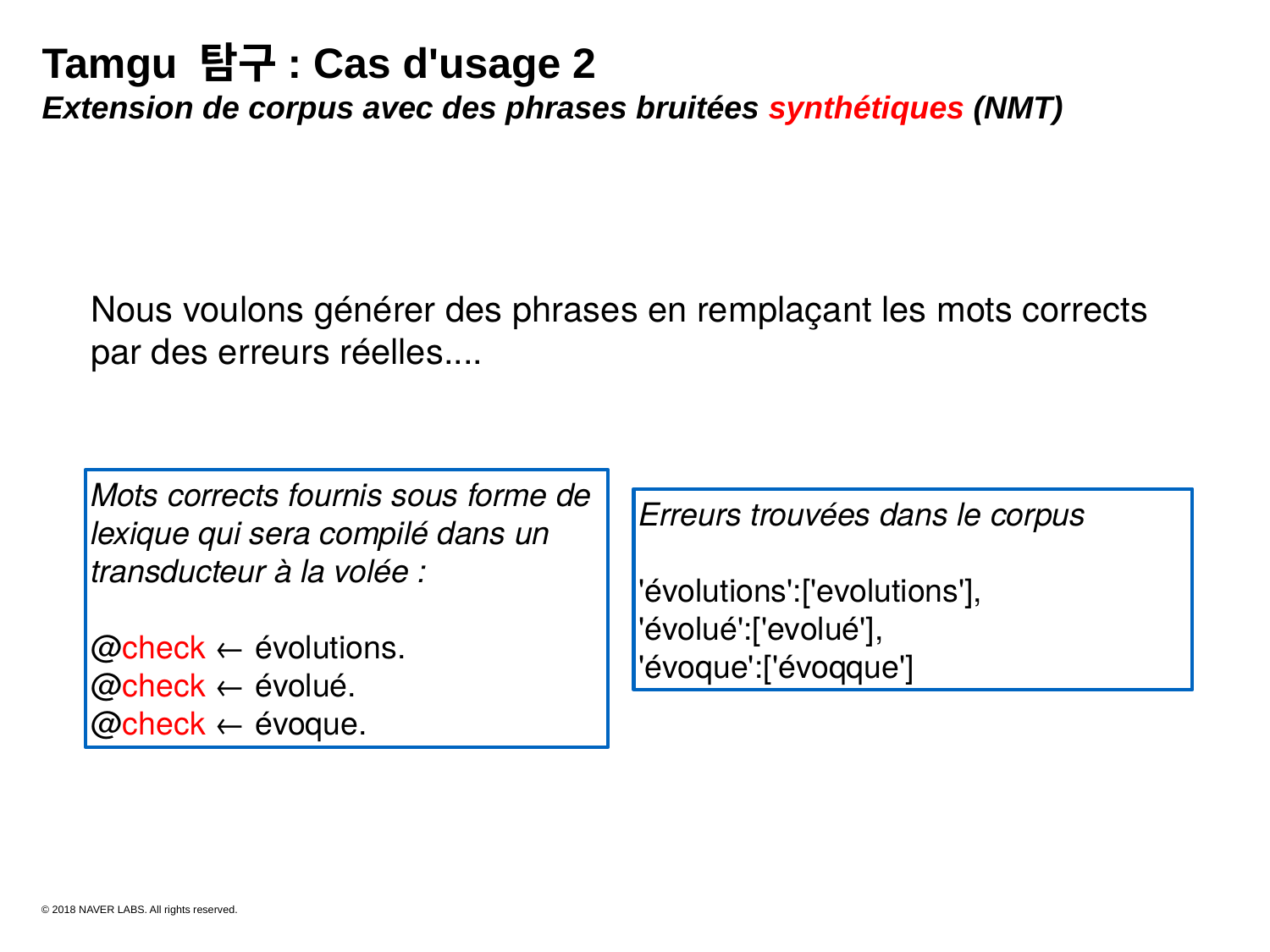

Tamgu 탐구: Cas d'usage 2
Extension de corpus avec des phrases bruitées synthétiques (NMT)
Nous voulons générer des phrases en remplaçant les mots corrects par des erreurs réelles....
Mots corrects fournis sous forme de lexique qui sera compilé dans un transducteur à la volée :

@check ← évolutions.
@check ← évolué.
@check ← évoque.
Erreurs trouvées dans le corpus

'évolutions':['evolutions'],
'évolué':['evolué'],
'évoque':['évoqque']